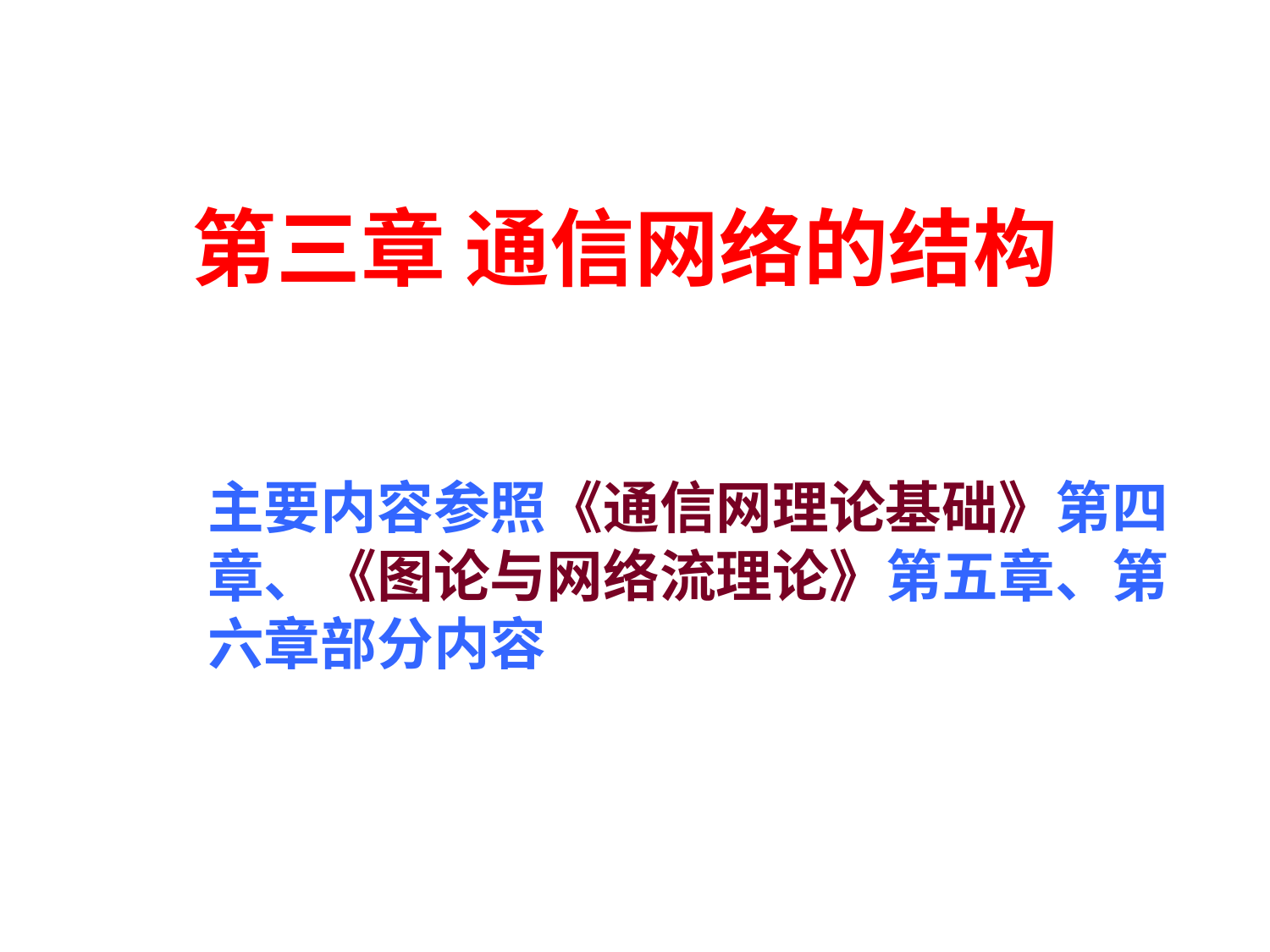

# 第三章 通信网络的结构
主要内容参照《通信网理论基础》第四章、《图论与网络流理论》第五章、第六章部分内容